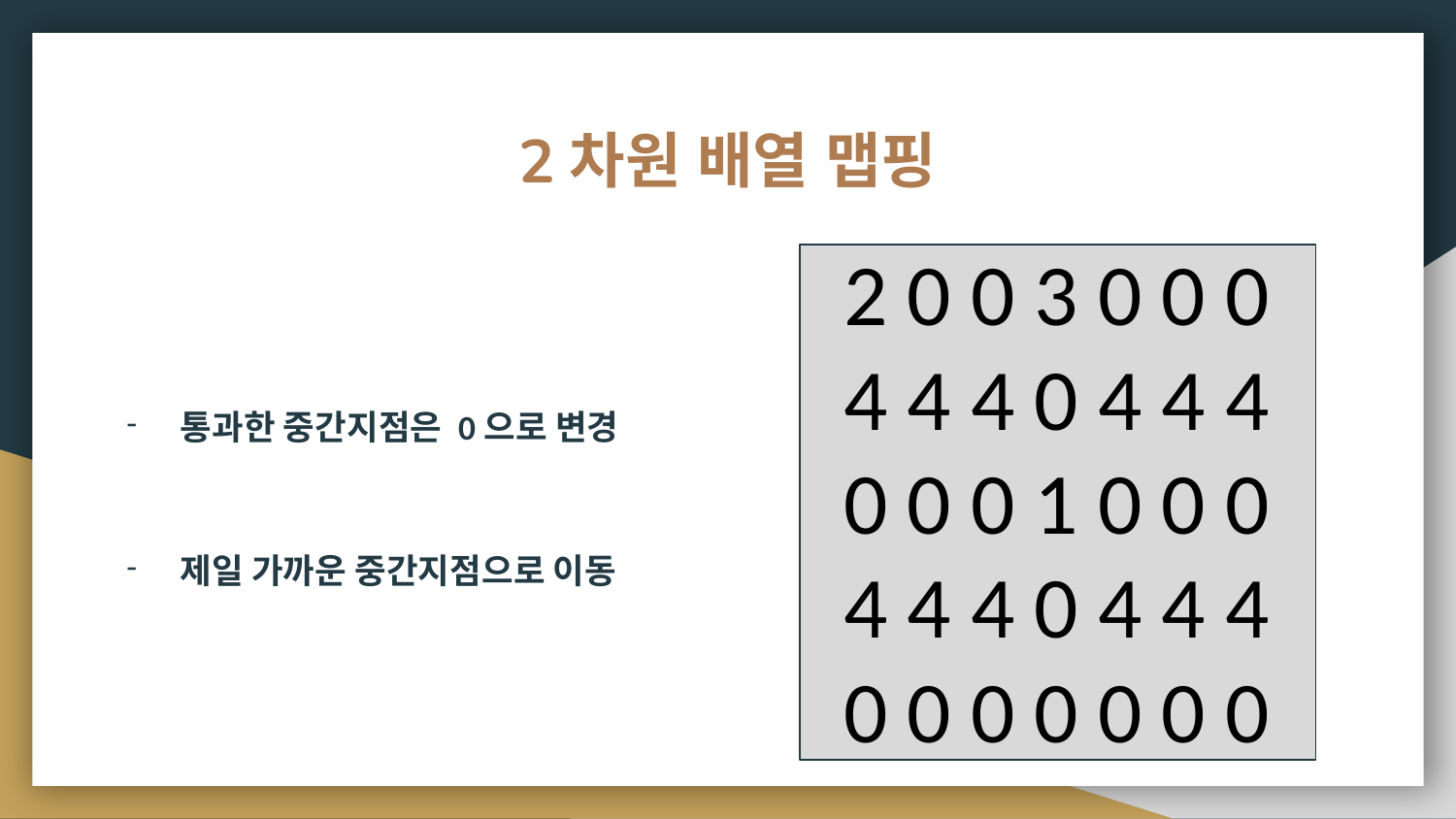

# 2차원 배열 맵핑
2 0 0 3 0 0 0
4 4 4 0 4 4 4
0 0 0 1 0 0 0
4 4 4 0 4 4 4
0 0 0 0 0 0 0

통과한 중간지점은 0으로 변경

제일 가까운 중간지점으로 이동